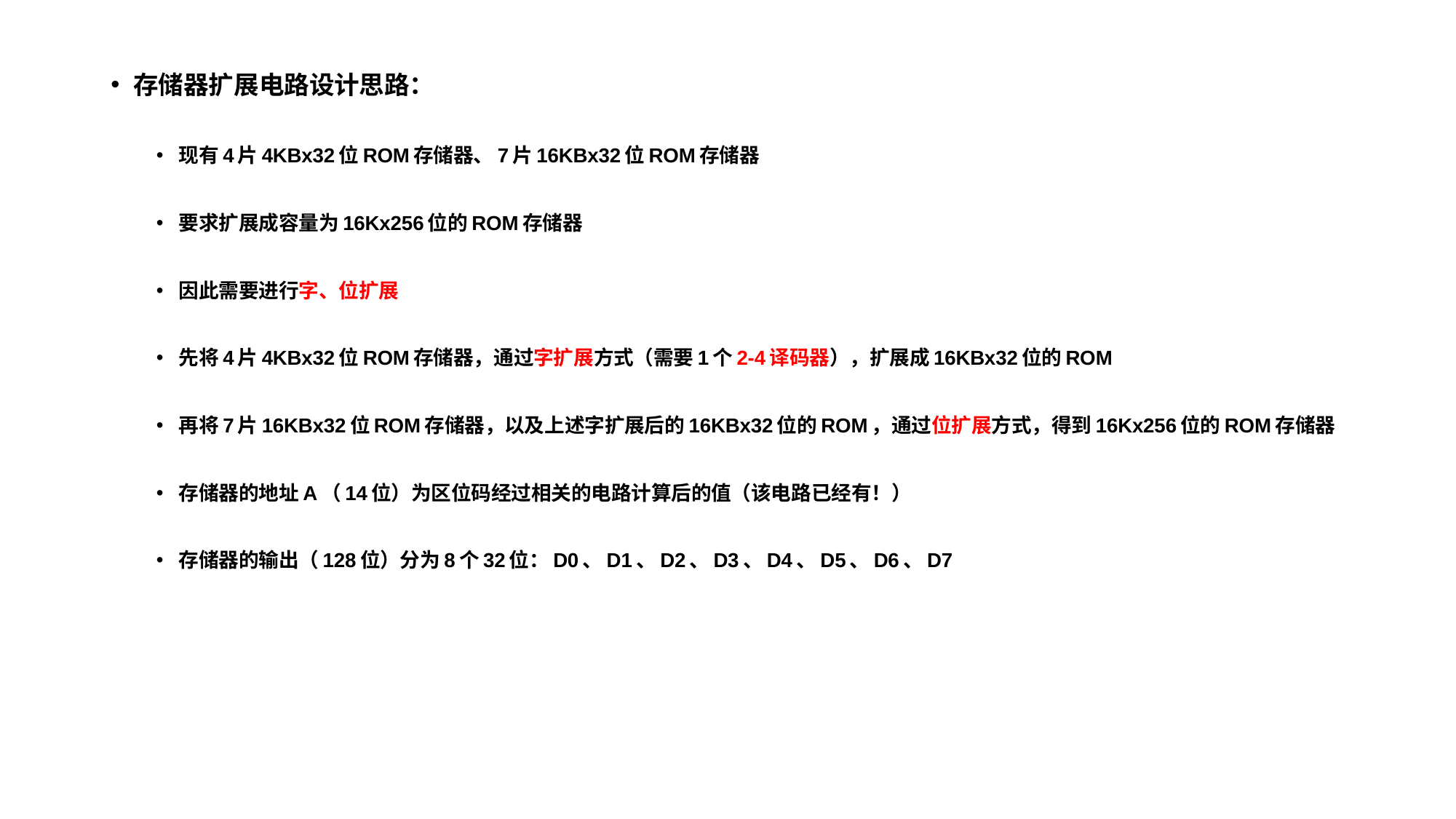

存储器扩展电路设计思路：

现有4片4KBx32位ROM存储器、7片16KBx32位ROM存储器

要求扩展成容量为16Kx256位的ROM存储器

因此需要进行字、位扩展

先将4片4KBx32位ROM存储器，通过字扩展方式（需要1个2-4译码器），扩展成16KBx32位的ROM

再将7片16KBx32位ROM存储器，以及上述字扩展后的16KBx32位的ROM，通过位扩展方式，得到16Kx256位的ROM存储器

存储器的地址A（14位）为区位码经过相关的电路计算后的值（该电路已经有！）

存储器的输出（128位）分为8个32位：D0、D1、D2、D3、D4、D5、D6、D7